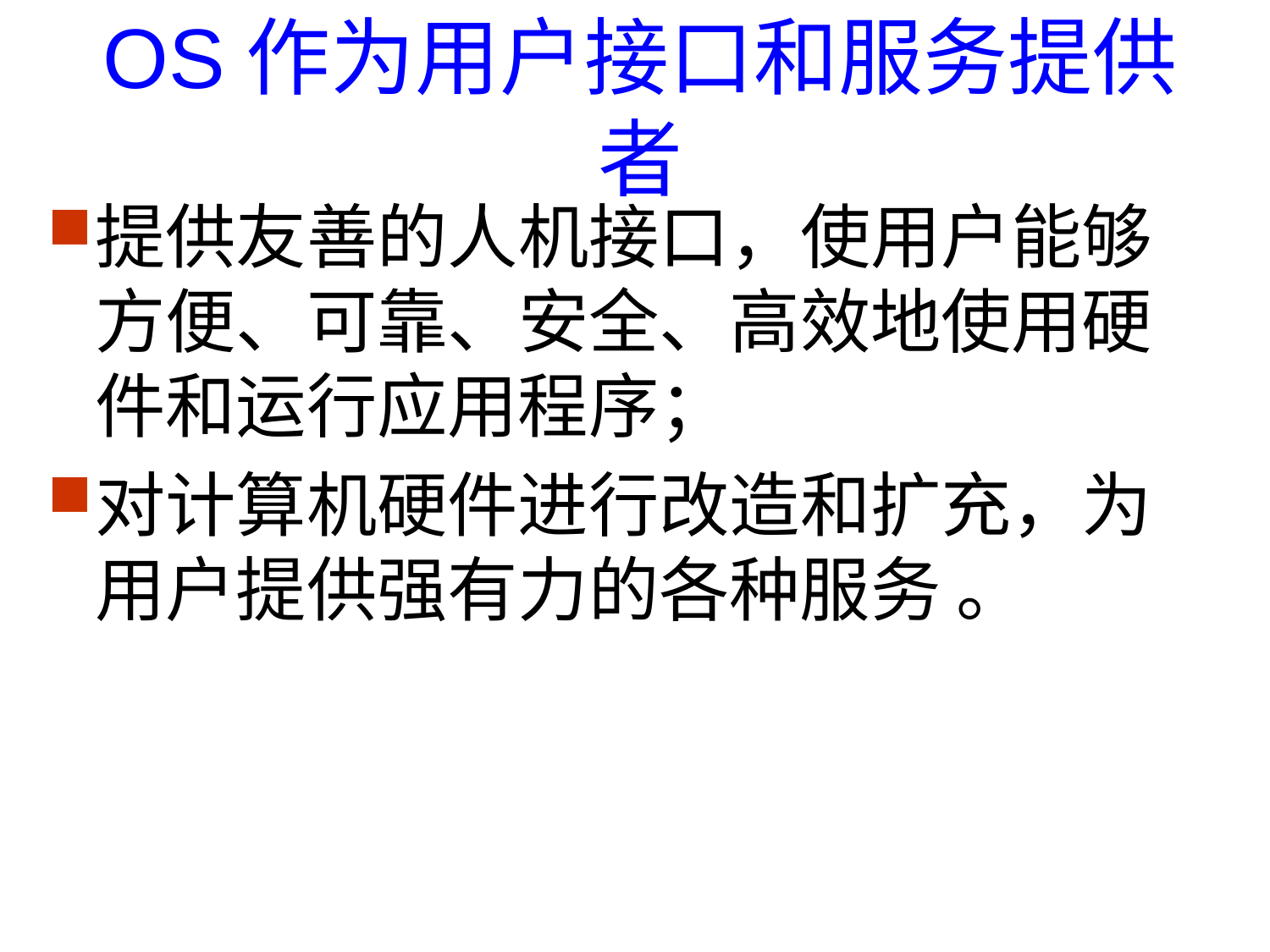

# OS作为用户接口和服务提供者
提供友善的人机接口，使用户能够方便、可靠、安全、高效地使用硬件和运行应用程序；
对计算机硬件进行改造和扩充，为用户提供强有力的各种服务 。